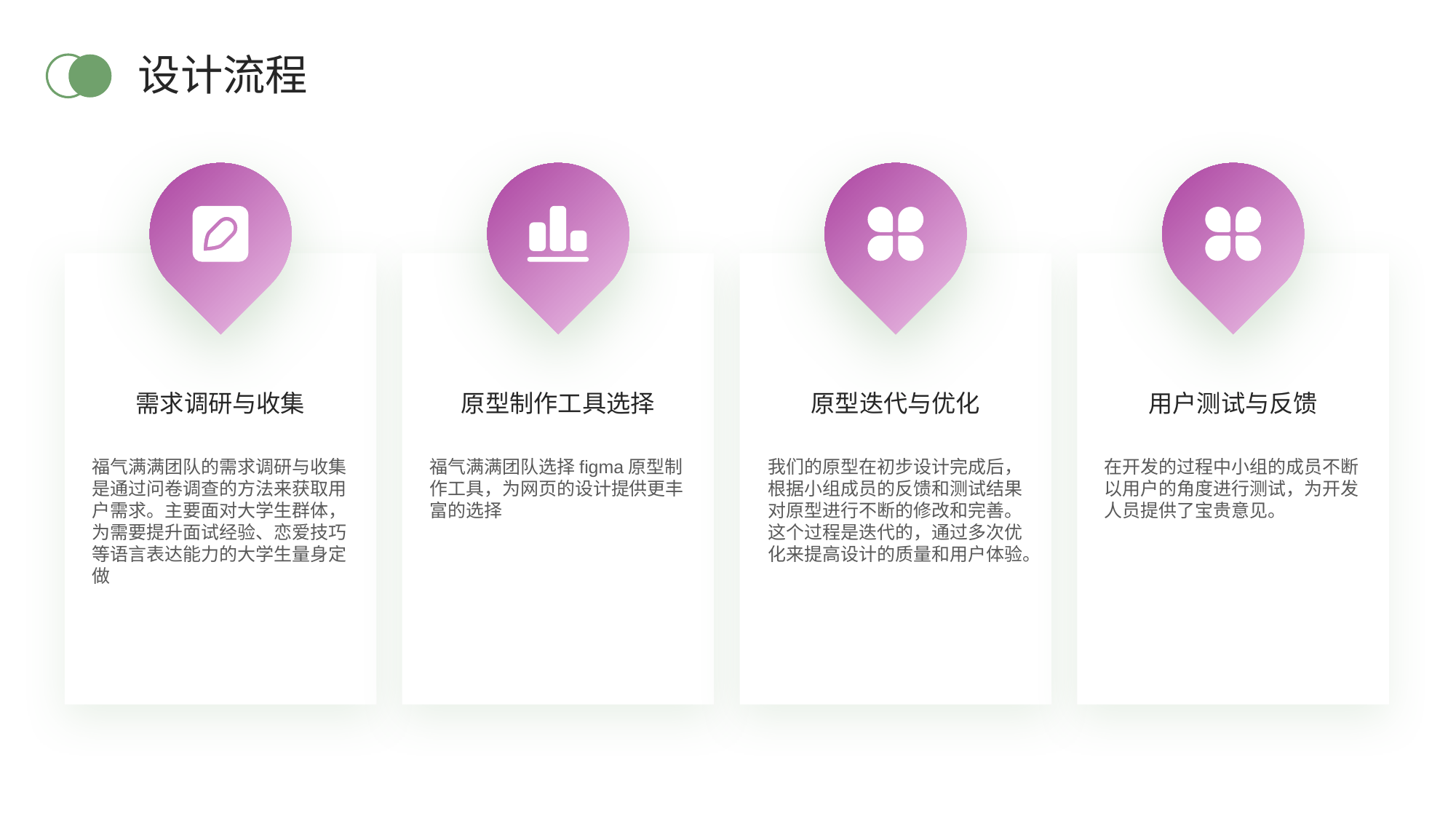

设计流程

需求调研与收集
原型制作工具选择
原型迭代与优化
用户测试与反馈
我们的原型在初步设计完成后，根据小组成员的反馈和测试结果对原型进行不断的修改和完善。这个过程是迭代的，通过多次优化来提高设计的质量和用户体验。
福气满满团队的需求调研与收集是通过问卷调查的方法来获取用户需求。主要面对大学生群体，为需要提升面试经验、恋爱技巧等语言表达能力的大学生量身定做
福气满满团队选择figma原型制作工具，为网页的设计提供更丰富的选择
在开发的过程中小组的成员不断以用户的角度进行测试，为开发人员提供了宝贵意见。